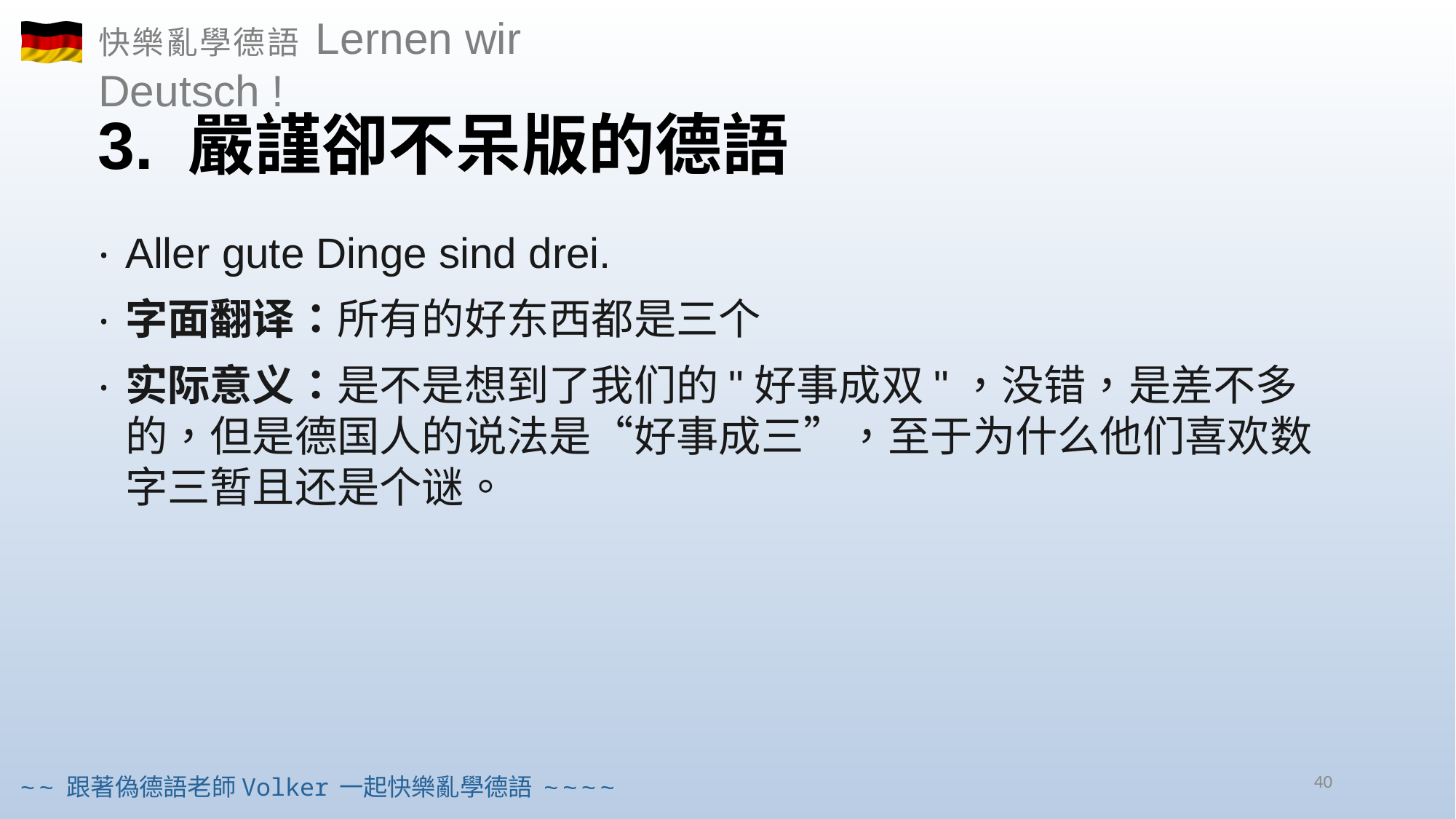

# 3. 嚴謹卻不呆版的德語
Aller gute Dinge sind drei.
字面翻译：所有的好东西都是三个
实际意义：是不是想到了我们的"好事成双"，没错，是差不多的，但是德国人的说法是“好事成三”，至于为什么他们喜欢数字三暂且还是个谜。

40